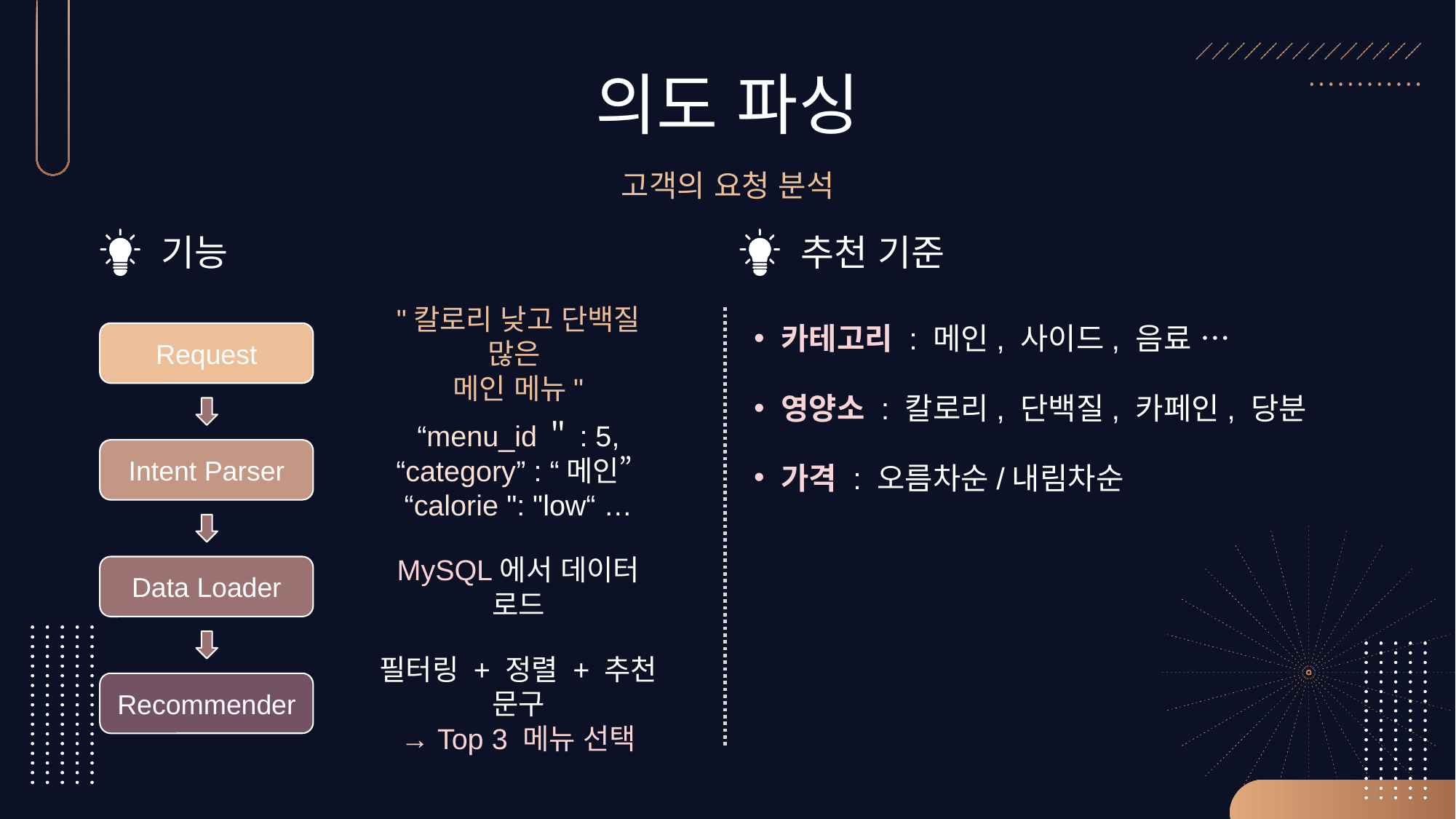

# 의도 파싱
고객의 요청 분석
기능
추천 기준
카테고리 : 메인, 사이드, 음료 …
영양소 : 칼로리, 단백질, 카페인, 당분
가격 : 오름차순/내림차순
"칼로리 낮고 단백질 많은
메인 메뉴"
Request

“menu_id＂: 5,
“category” : “메인”
“calorie ": "low“ …
Intent Parser

MySQL에서 데이터 로드
Data Loader

필터링 + 정렬 + 추천 문구
→ Top 3 메뉴 선택
Recommender